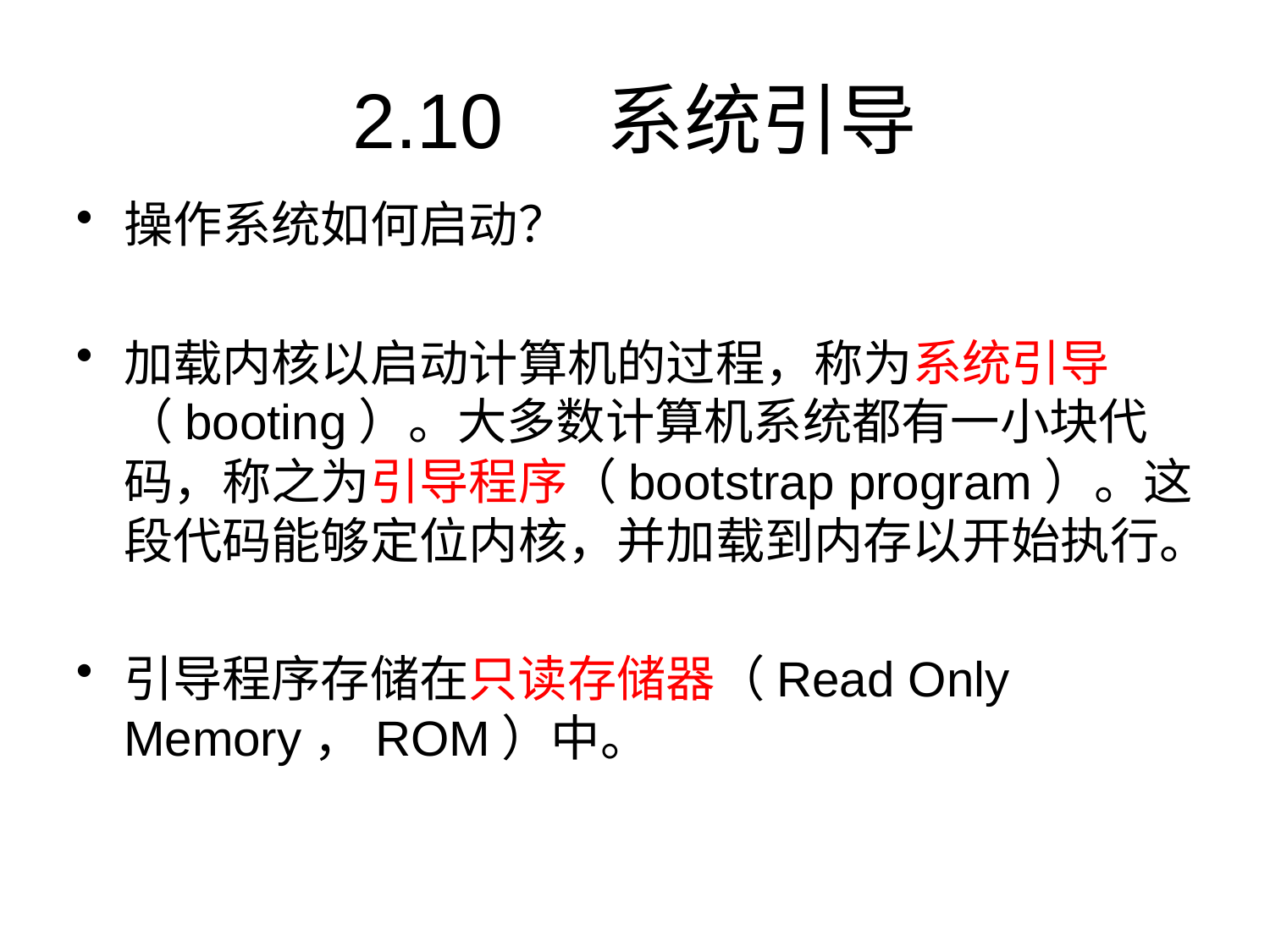

# 2.10	系统引导
操作系统如何启动？

加载内核以启动计算机的过程，称为系统引导（booting）。大多数计算机系统都有一小块代码，称之为引导程序（bootstrap program）。这段代码能够定位内核，并加载到内存以开始执行。

引导程序存储在只读存储器（Read Only Memory，ROM）中。